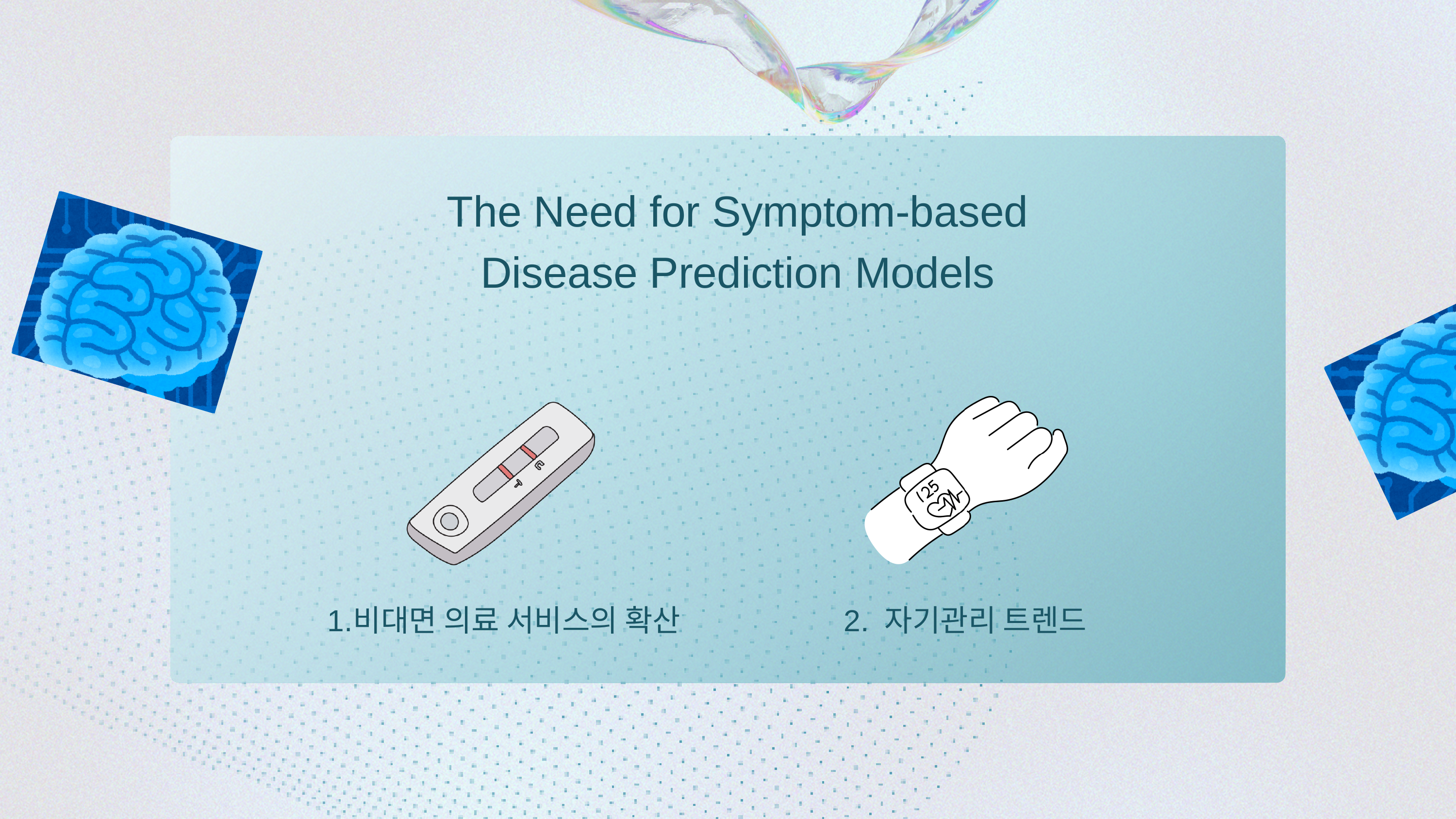

The Need for Symptom-based
Disease Prediction Models

비대면 의료 서비스의 확산
2. 자기관리 트렌드